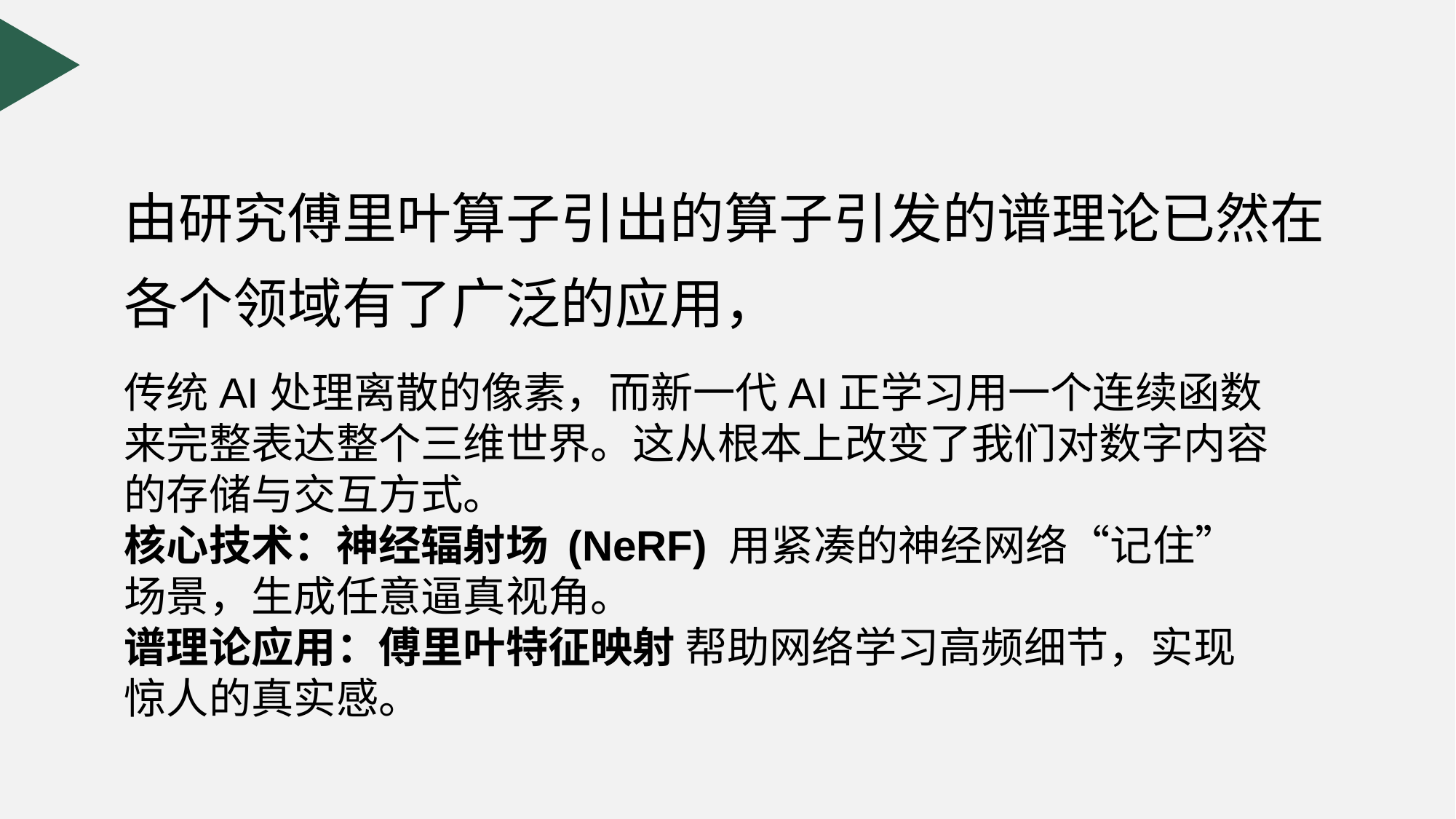

由研究傅里叶算子引出的算子引发的谱理论已然在各个领域有了广泛的应用，
传统AI处理离散的像素，而新一代AI正学习用一个连续函数来完整表达整个三维世界。这从根本上改变了我们对数字内容的存储与交互方式。
核心技术：神经辐射场 (NeRF) 用紧凑的神经网络“记住”场景，生成任意逼真视角。
谱理论应用：傅里叶特征映射 帮助网络学习高频细节，实现惊人的真实感。